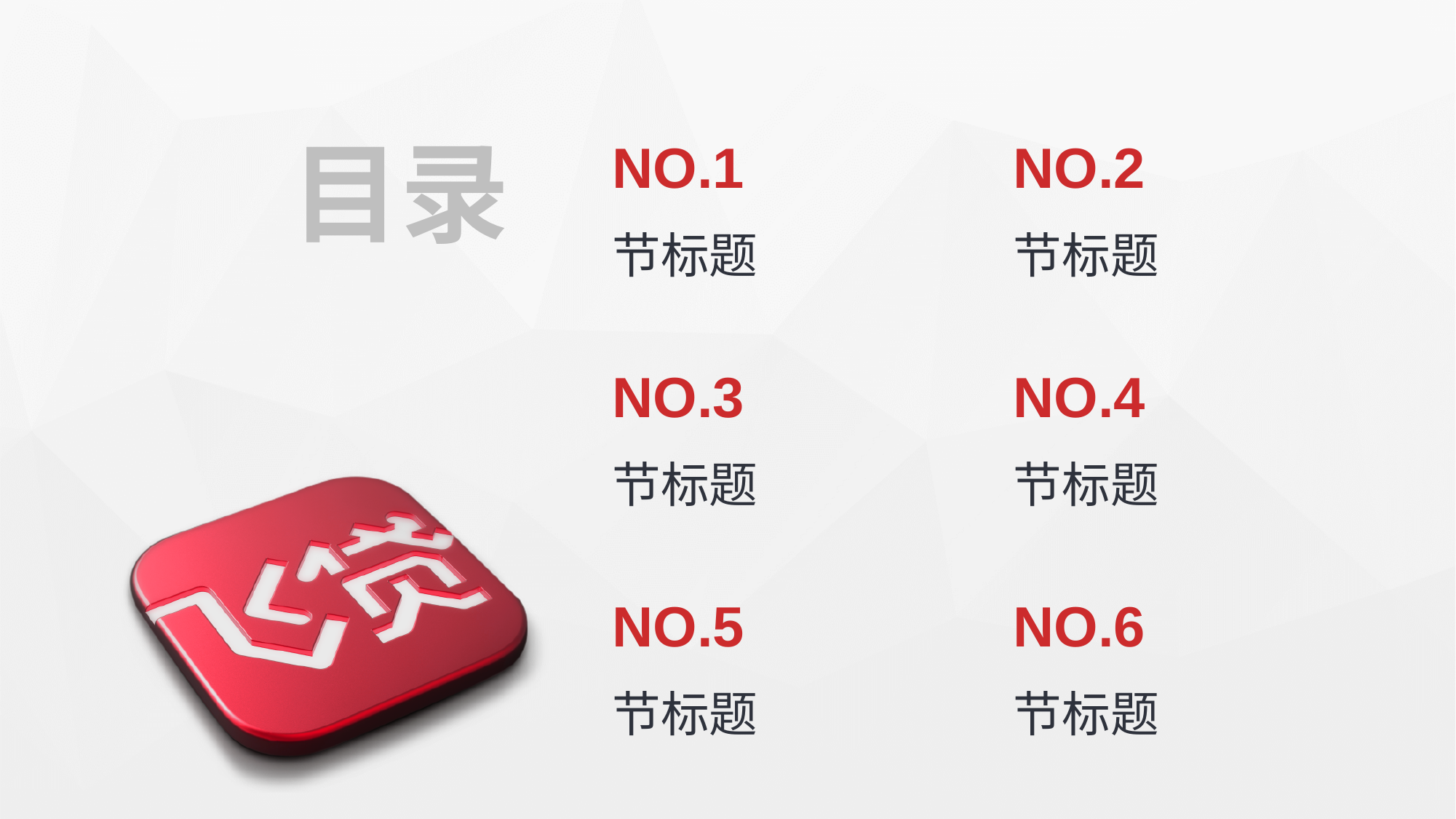

# 目录
NO.1
NO.2
节标题
节标题

NO.3
NO.4

节标题

节标题

NO.5

NO.6

节标题

节标题